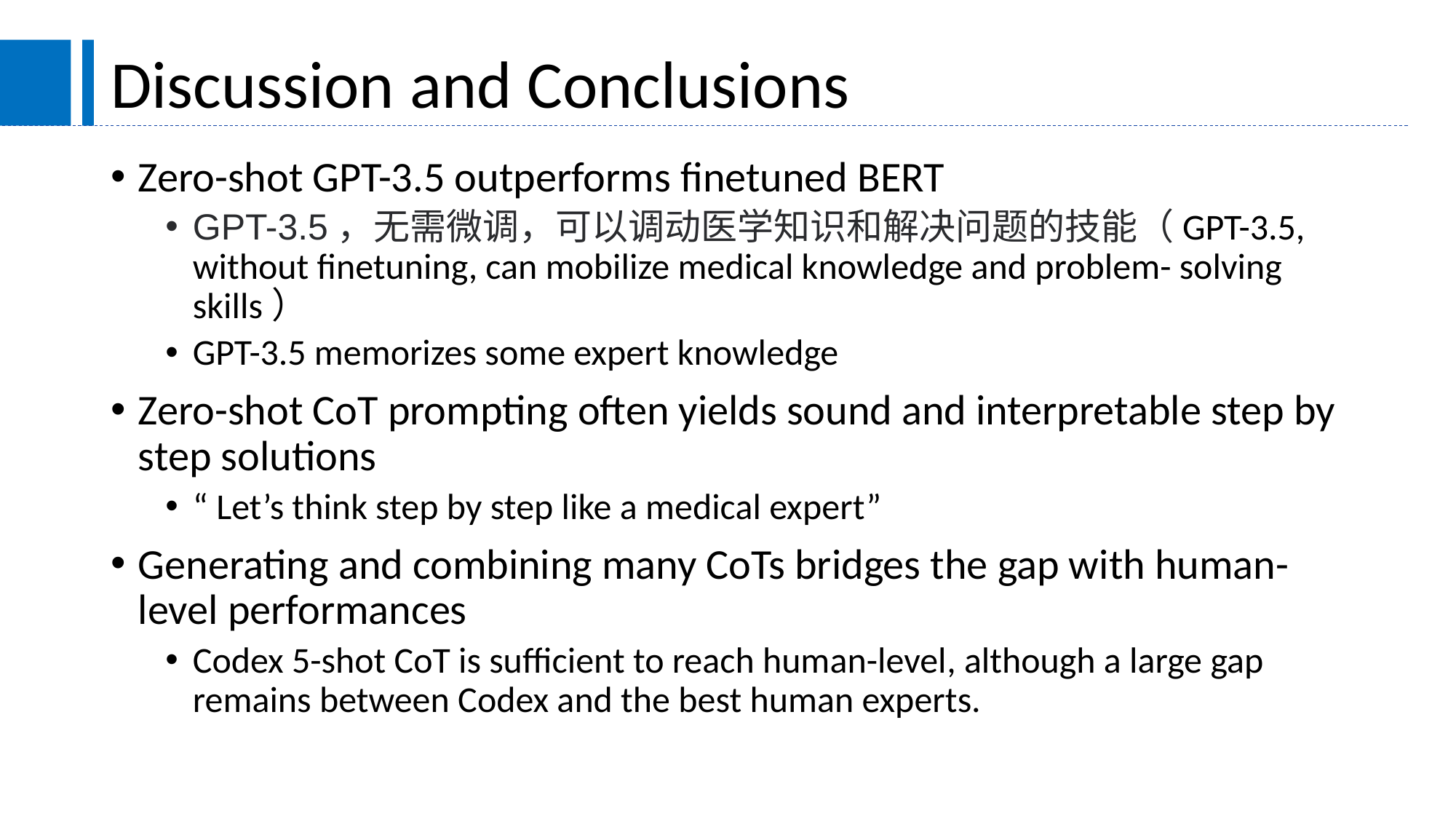

# Discussion and Conclusions
Zero-shot GPT-3.5 outperforms finetuned BERT
GPT-3.5，无需微调，可以调动医学知识和解决问题的技能（GPT-3.5, without finetuning, can mobilize medical knowledge and problem- solving skills）
GPT-3.5 memorizes some expert knowledge
Zero-shot CoT prompting often yields sound and interpretable step by step solutions
“ Let’s think step by step like a medical expert”
Generating and combining many CoTs bridges the gap with human-level performances
Codex 5-shot CoT is sufficient to reach human-level, although a large gap remains between Codex and the best human experts.